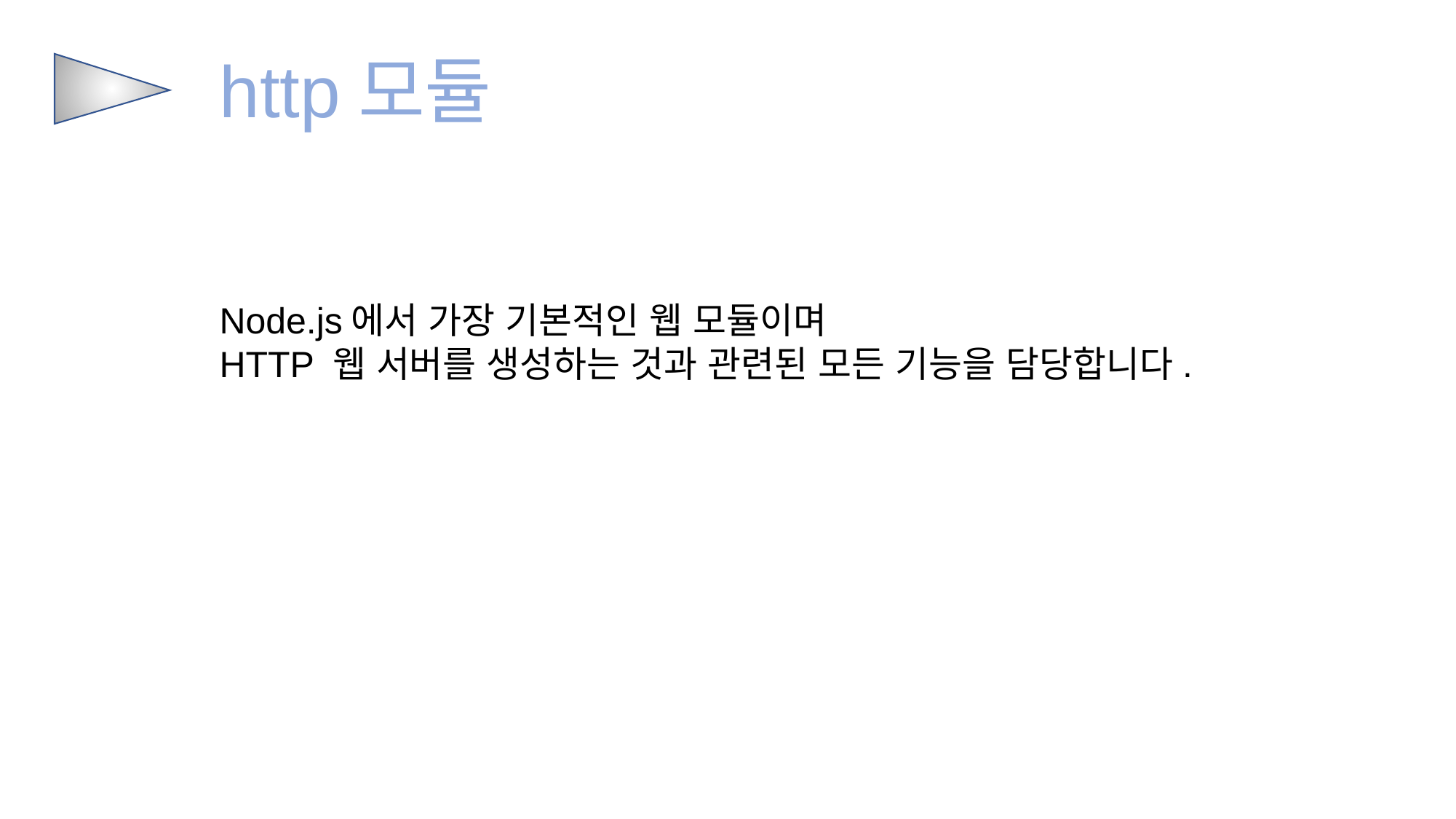

http모듈
Node.js에서 가장 기본적인 웹 모듈이며
HTTP 웹 서버를 생성하는 것과 관련된 모든 기능을 담당합니다.